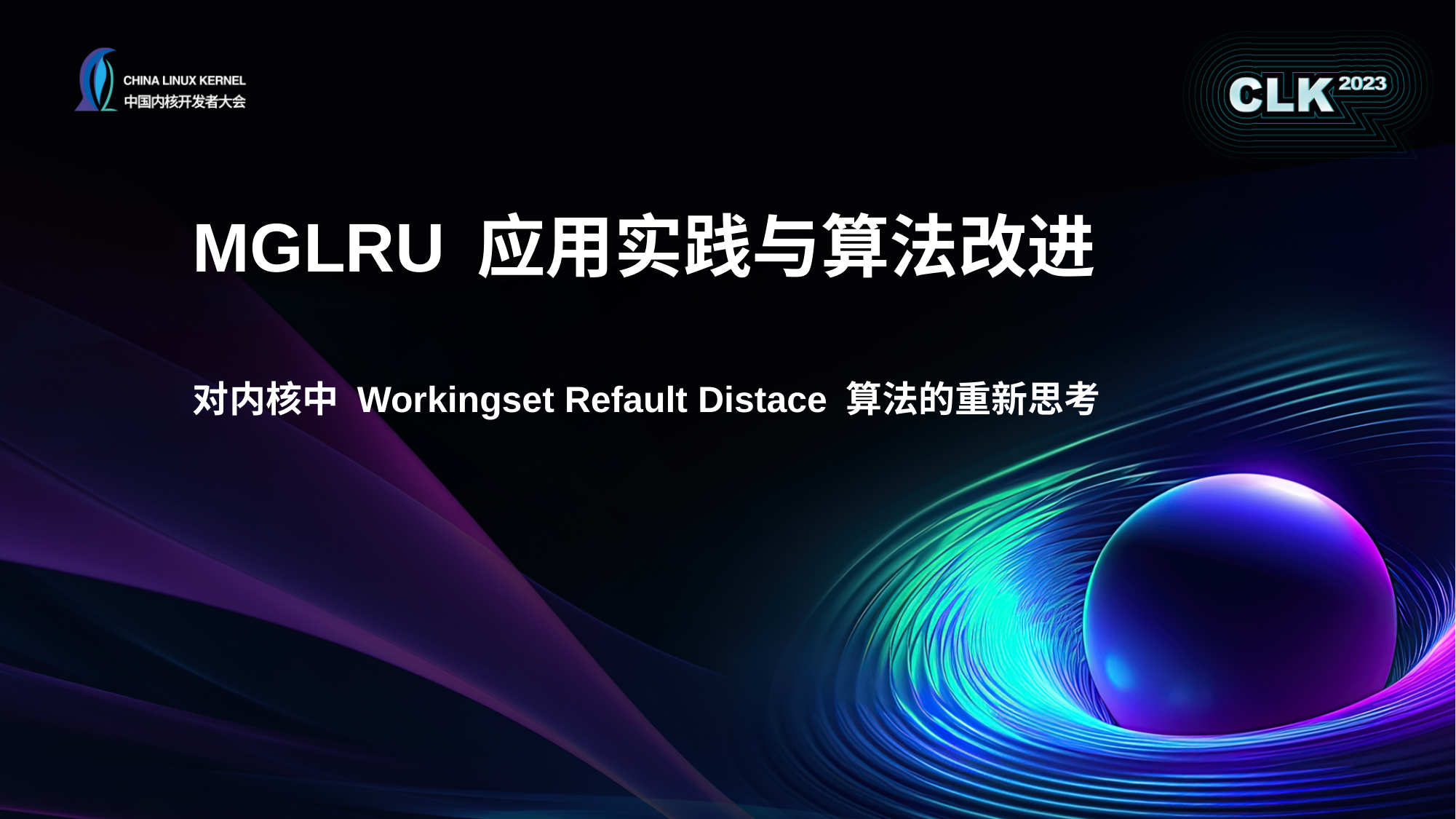

# MGLRU 应用实践与算法改进
对内核中 Workingset Refault Distace 算法的重新思考